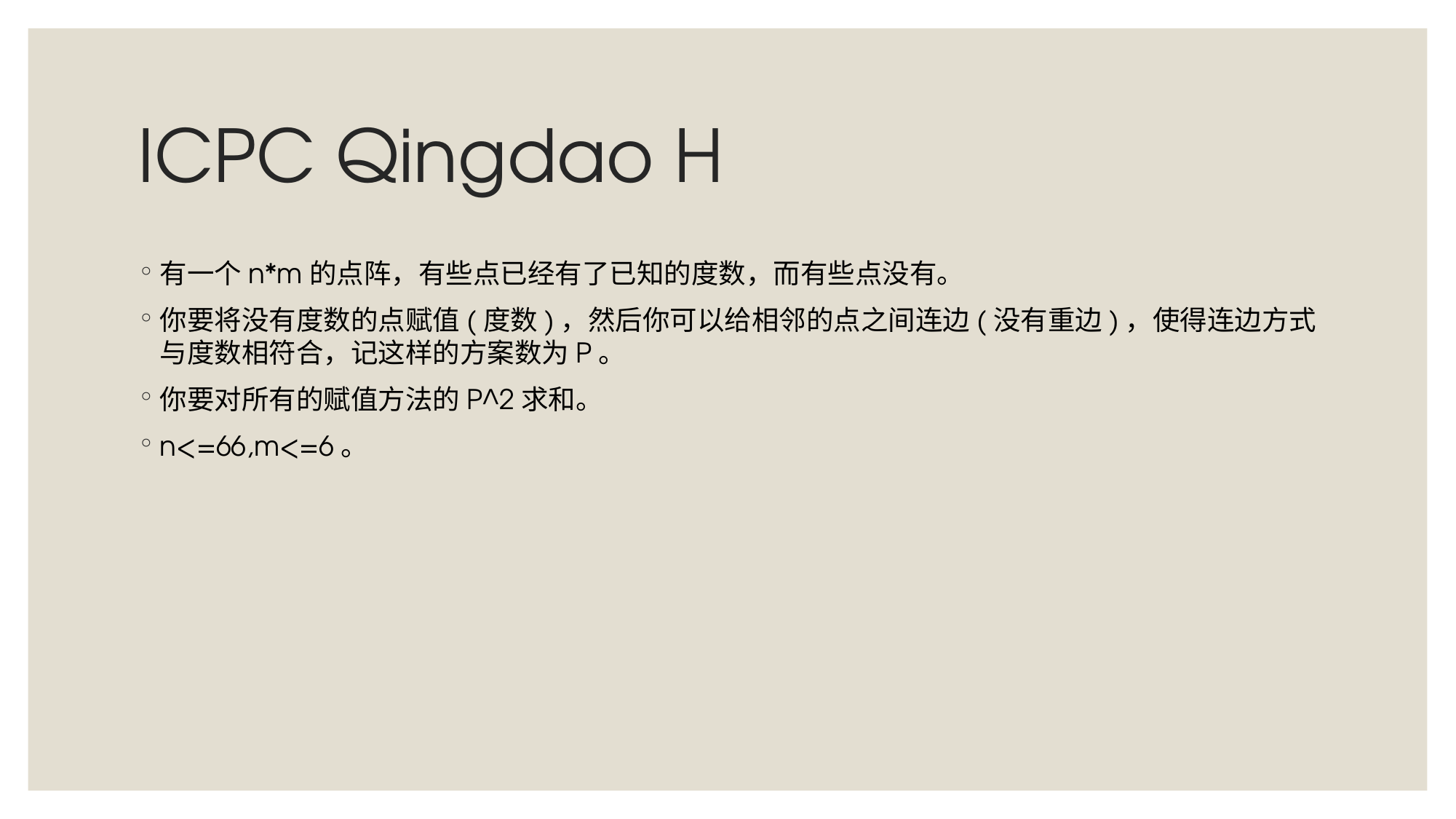

# ICPC Qingdao H
有一个n*m的点阵，有些点已经有了已知的度数，而有些点没有。
你要将没有度数的点赋值(度数)，然后你可以给相邻的点之间连边(没有重边)，使得连边方式与度数相符合，记这样的方案数为P。
你要对所有的赋值方法的P^2求和。
n<=66,m<=6。